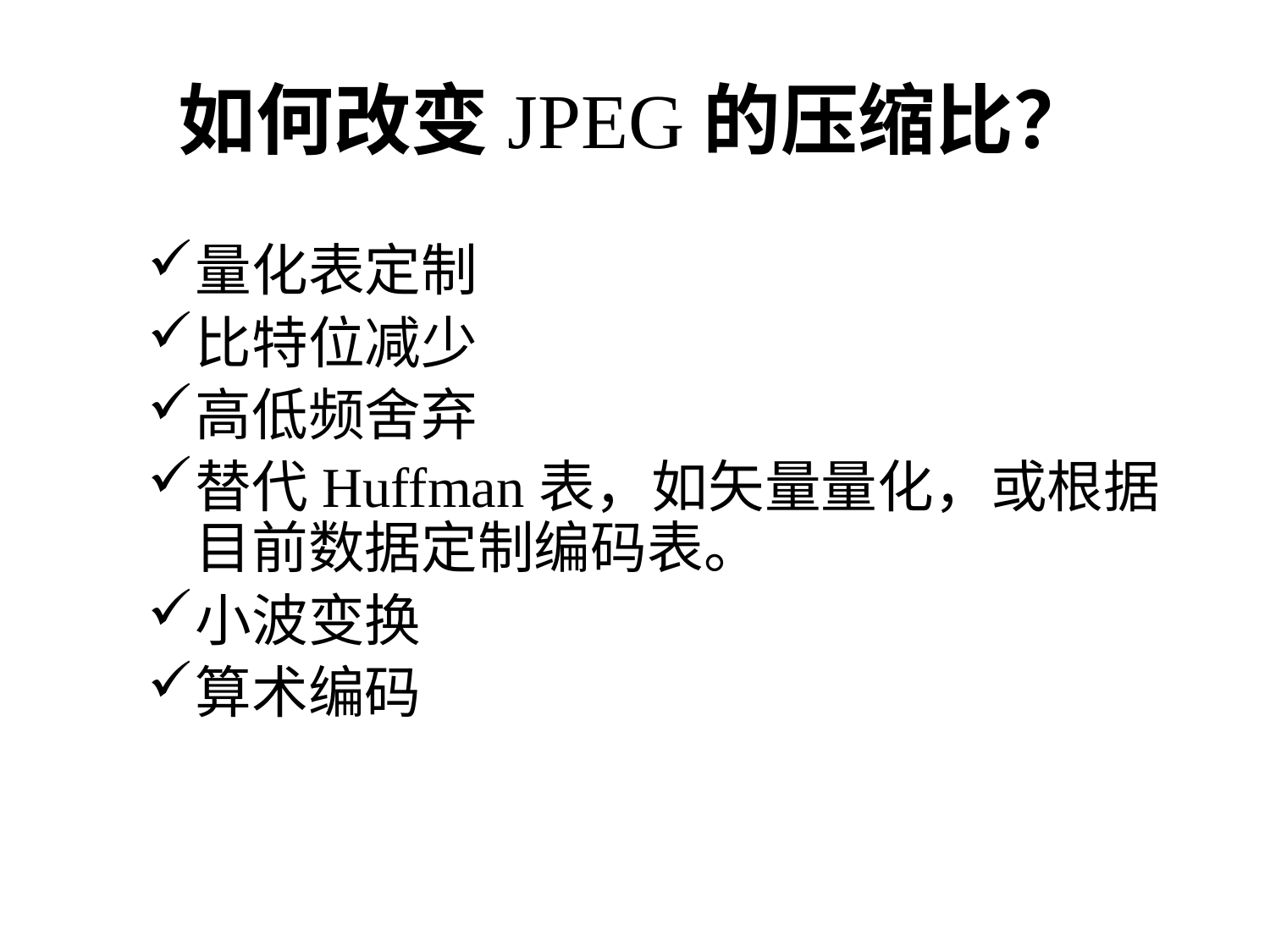

# 如何改变JPEG的压缩比？
量化表定制
比特位减少
高低频舍弃
替代Huffman表，如矢量量化，或根据目前数据定制编码表。
小波变换
算术编码